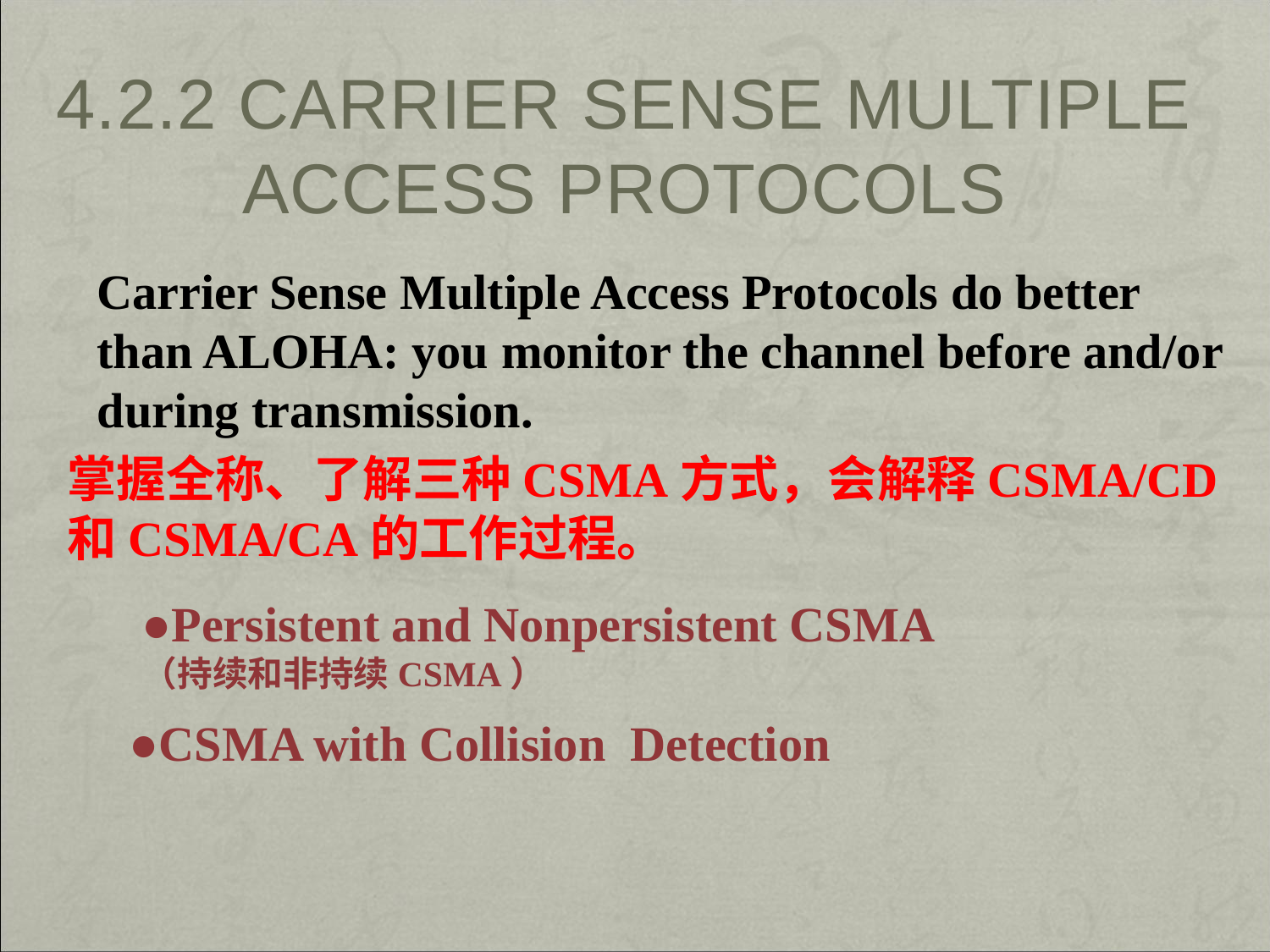

# 4.2.2 Carrier Sense Multiple Access Protocols
Carrier Sense Multiple Access Protocols do better than ALOHA: you monitor the channel before and/or during transmission.
掌握全称、了解三种CSMA方式，会解释CSMA/CD和CSMA/CA的工作过程。
●Persistent and Nonpersistent CSMA
（持续和非持续CSMA）
●CSMA with Collision  Detection
56